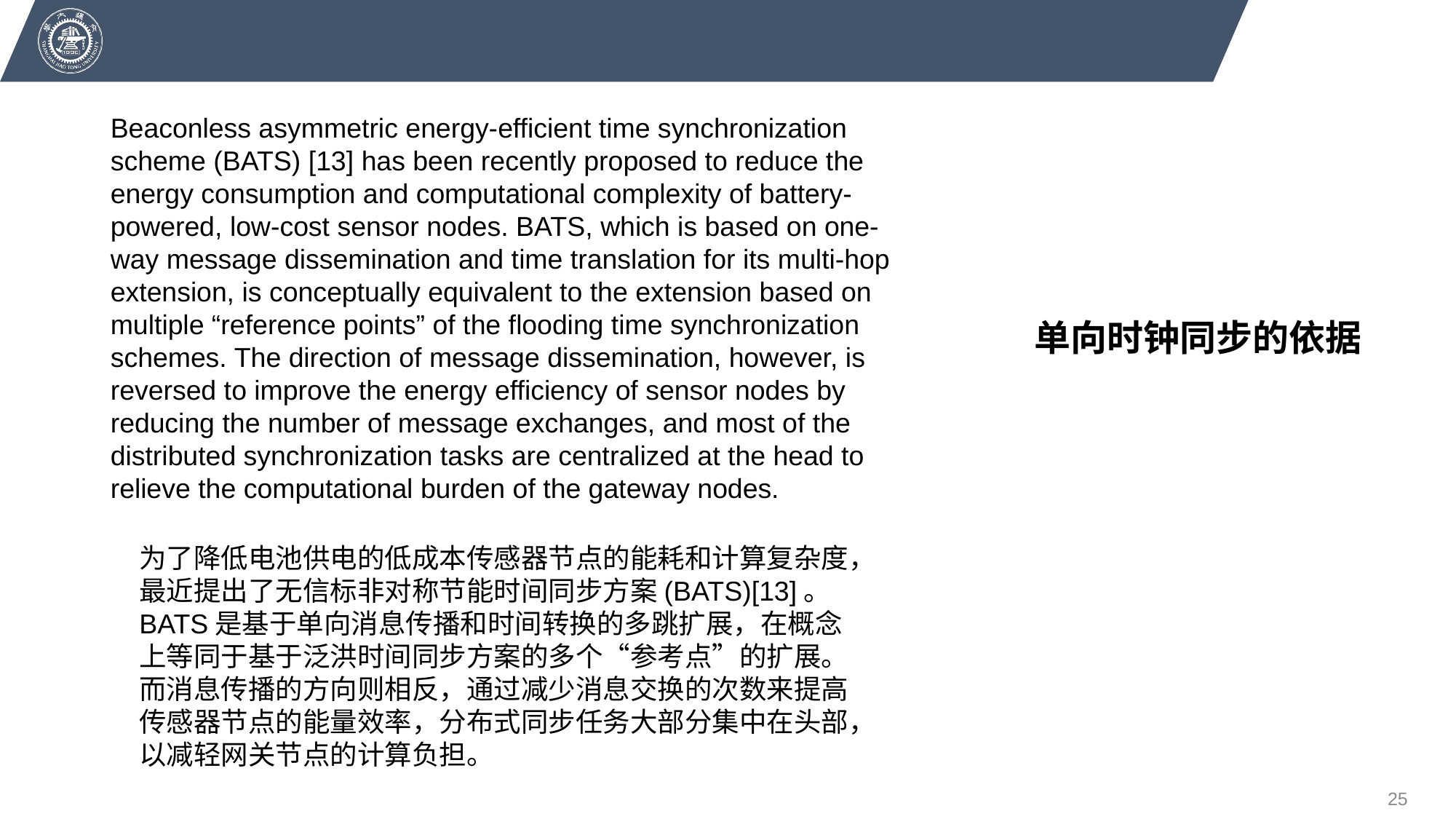

Beaconless asymmetric energy-efficient time synchronization scheme (BATS) [13] has been recently proposed to reduce the energy consumption and computational complexity of battery-powered, low-cost sensor nodes. BATS, which is based on one-way message dissemination and time translation for its multi-hop extension, is conceptually equivalent to the extension based on multiple “reference points” of the flooding time synchronization schemes. The direction of message dissemination, however, is reversed to improve the energy efficiency of sensor nodes by reducing the number of message exchanges, and most of the distributed synchronization tasks are centralized at the head to relieve the computational burden of the gateway nodes.
单向时钟同步的依据
为了降低电池供电的低成本传感器节点的能耗和计算复杂度，最近提出了无信标非对称节能时间同步方案(BATS)[13]。BATS是基于单向消息传播和时间转换的多跳扩展，在概念上等同于基于泛洪时间同步方案的多个“参考点”的扩展。而消息传播的方向则相反，通过减少消息交换的次数来提高传感器节点的能量效率，分布式同步任务大部分集中在头部，以减轻网关节点的计算负担。
25